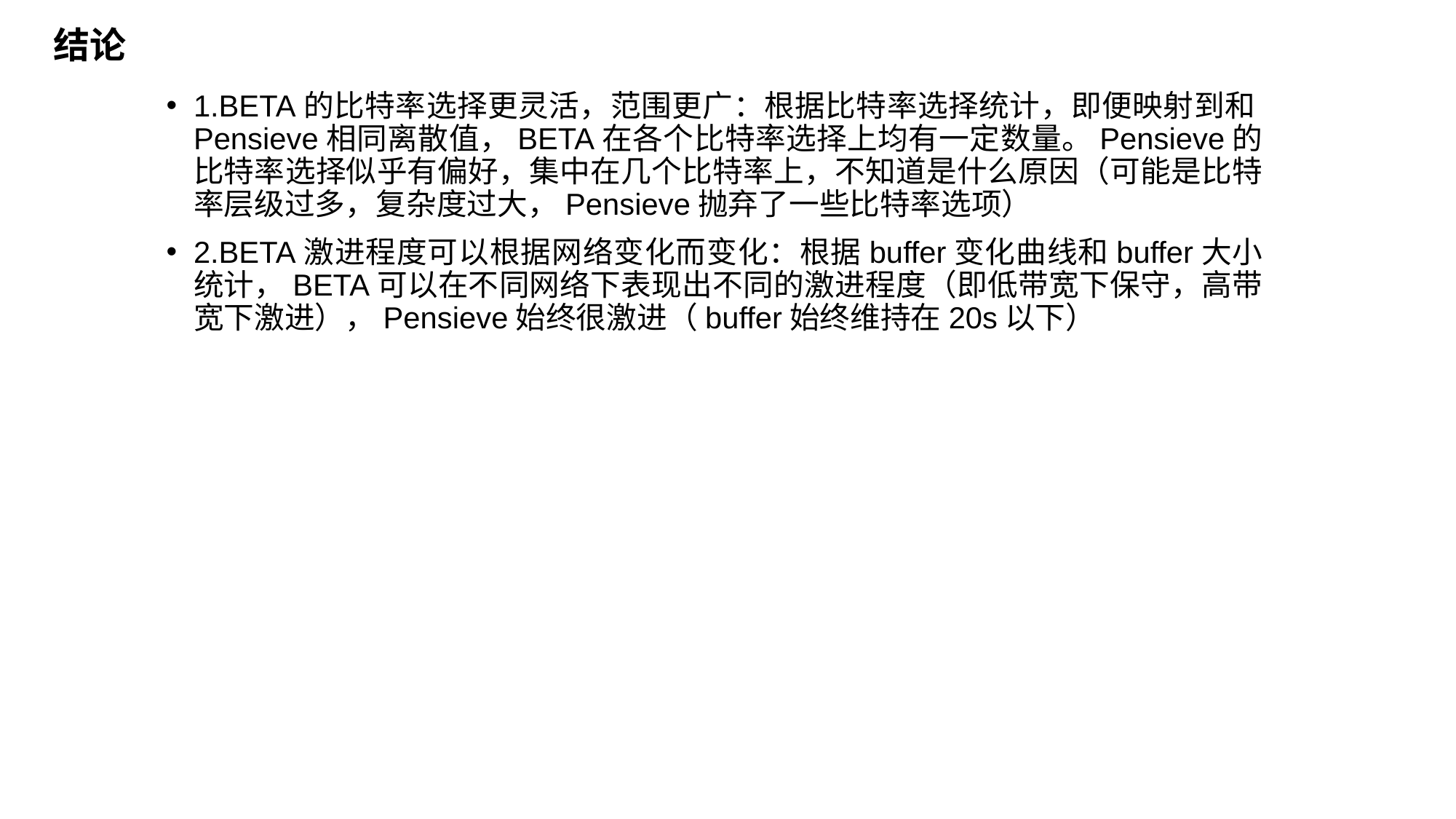

结论
1.BETA的比特率选择更灵活，范围更广：根据比特率选择统计，即便映射到和Pensieve相同离散值，BETA在各个比特率选择上均有一定数量。Pensieve的比特率选择似乎有偏好，集中在几个比特率上，不知道是什么原因（可能是比特率层级过多，复杂度过大，Pensieve抛弃了一些比特率选项）
2.BETA激进程度可以根据网络变化而变化：根据buffer变化曲线和buffer大小统计，BETA可以在不同网络下表现出不同的激进程度（即低带宽下保守，高带宽下激进），Pensieve始终很激进（buffer始终维持在20s以下）